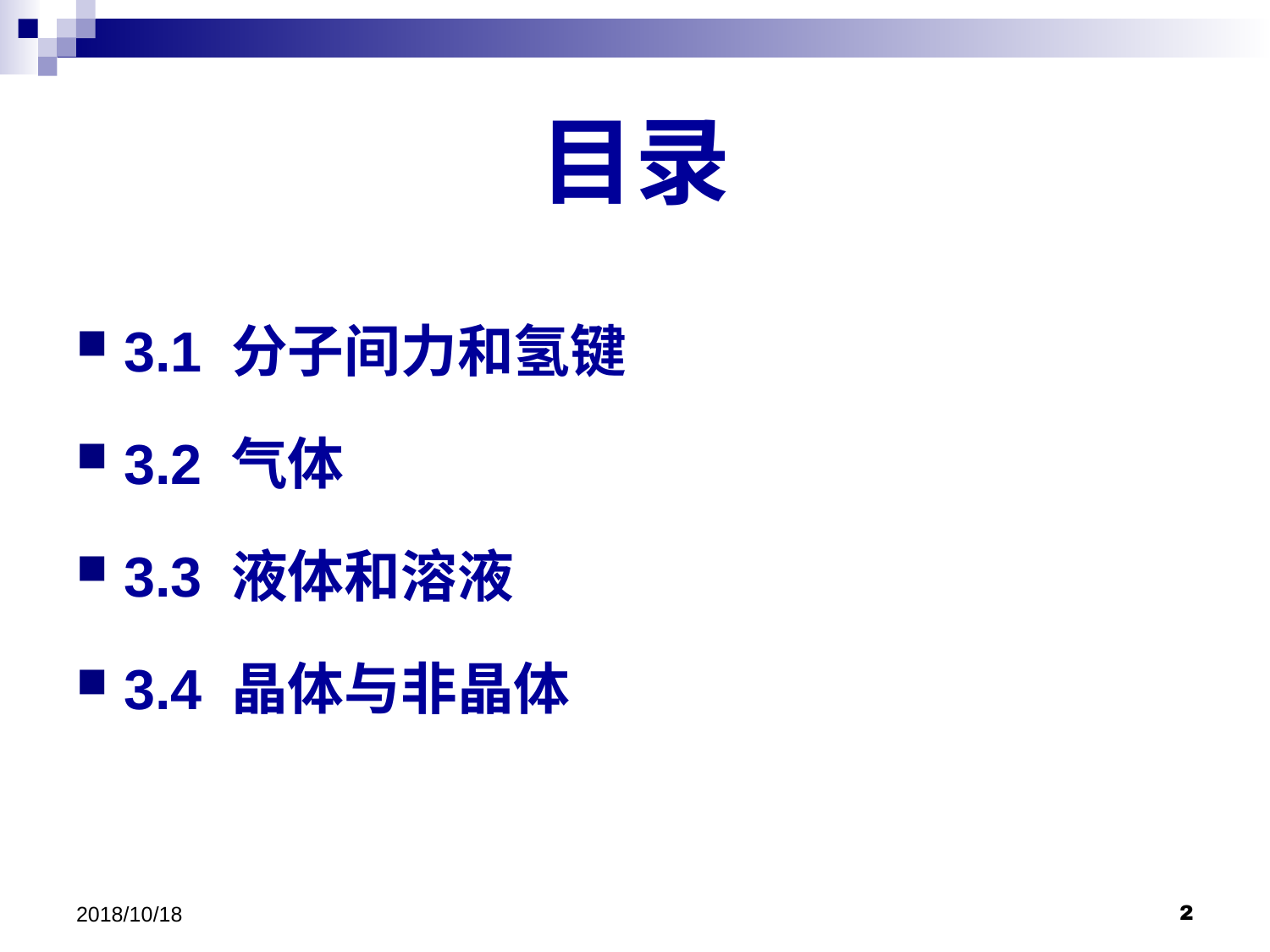

# 目录
3.1 分子间力和氢键
3.2 气体
3.3 液体和溶液
3.4 晶体与非晶体
2018/10/18
2